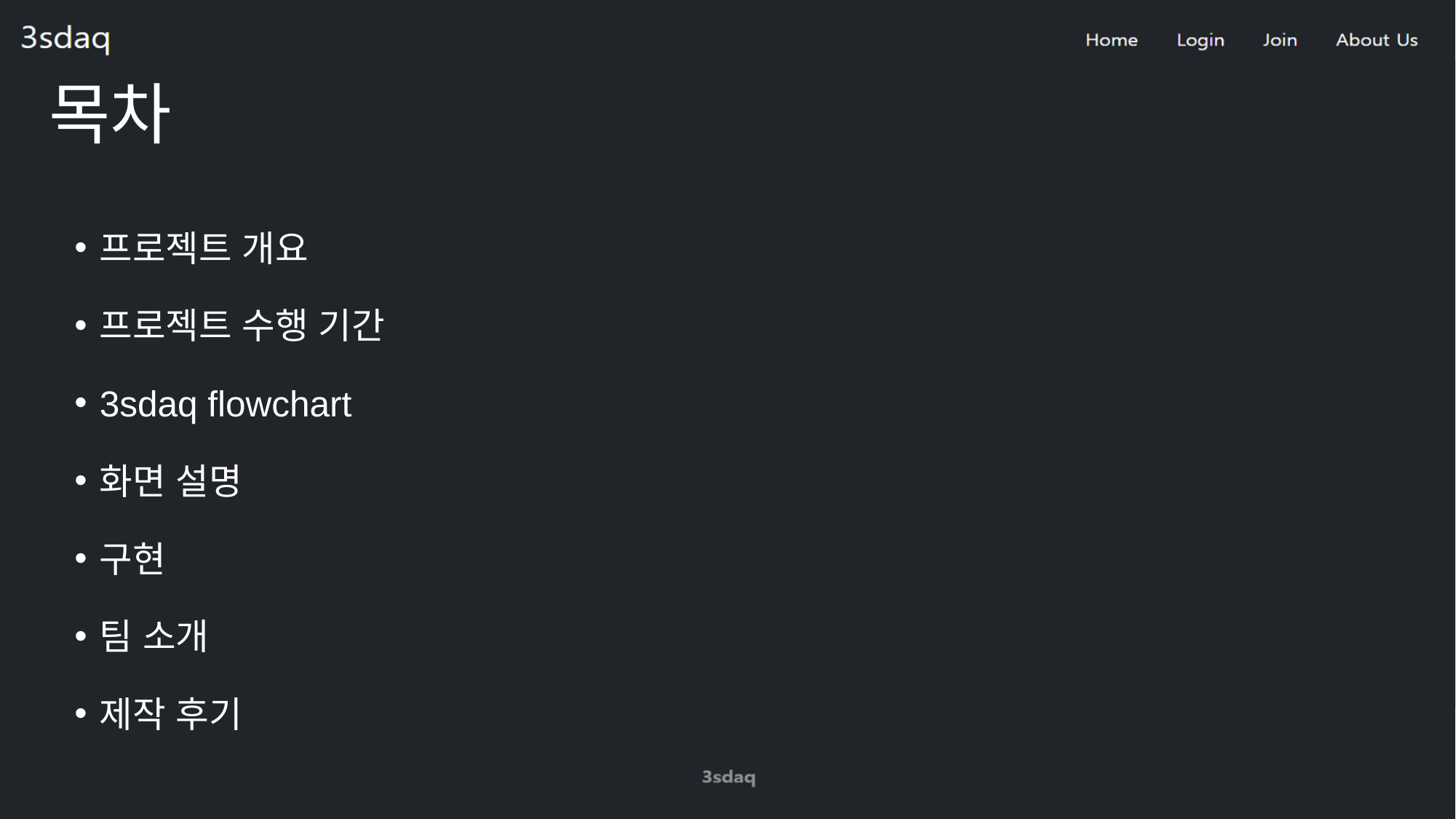

# 목차
프로젝트 개요
프로젝트 수행 기간
3sdaq flowchart
화면 설명
구현
팀 소개
제작 후기